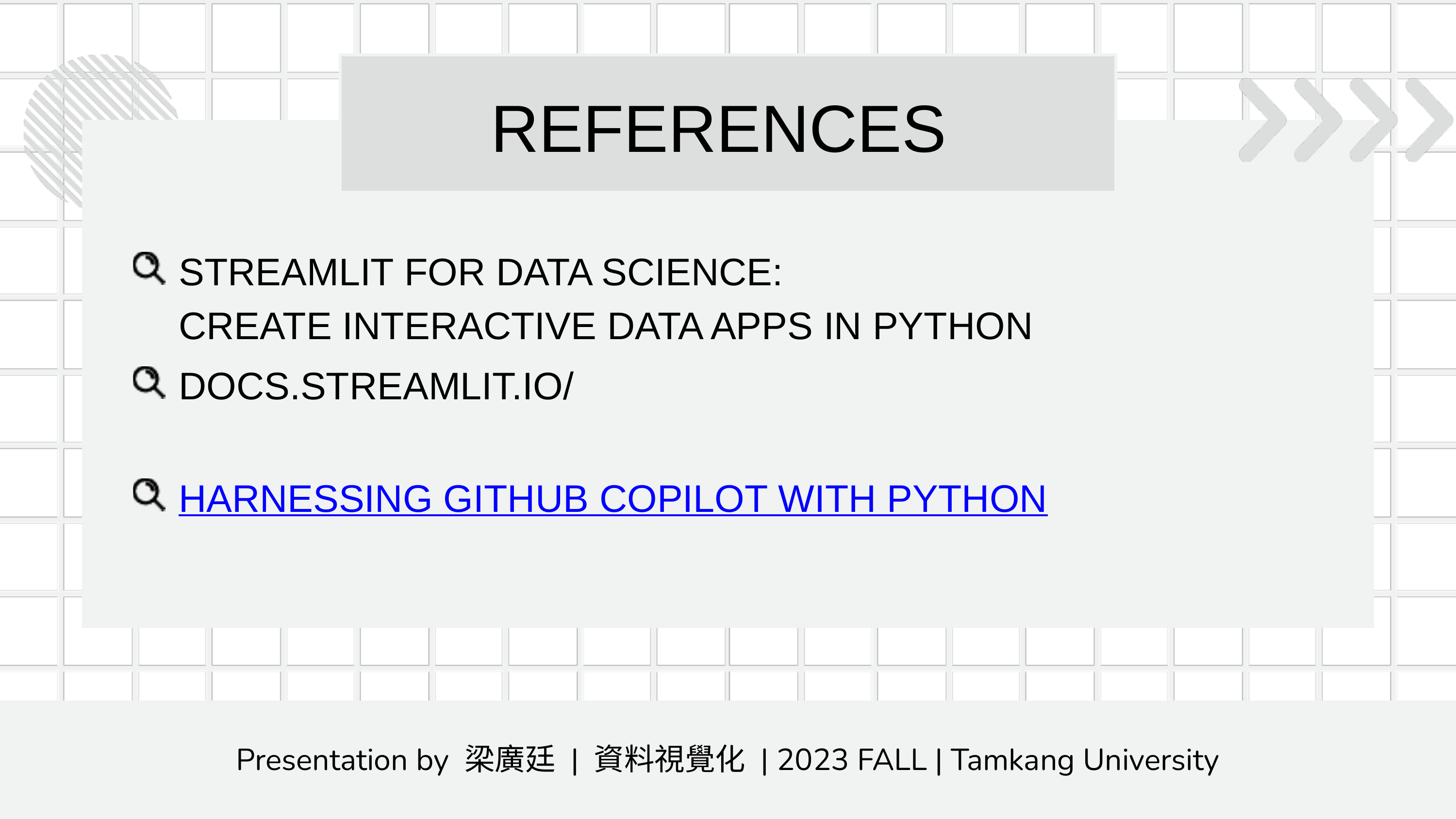

REFERENCES

STREAMLIT FOR DATA SCIENCE:
CREATE INTERACTIVE DATA APPS IN PYTHON

DOCS.STREAMLIT.IO/

HARNESSING GITHUB COPILOT WITH PYTHON

Presentation by 梁廣廷 | 資料視覺化 | 2023 FALL | Tamkang University